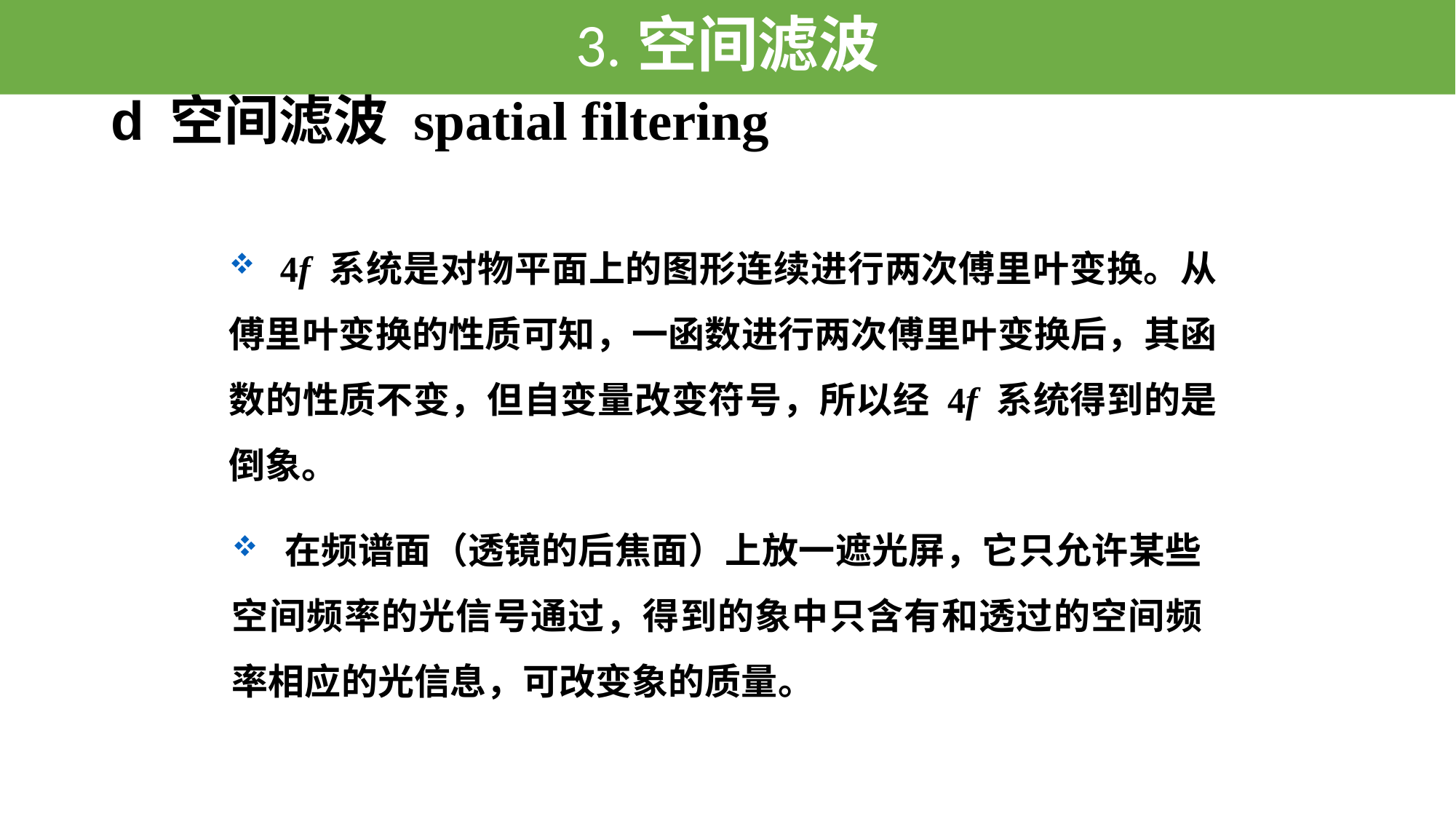

3.空间滤波
# d 空间滤波 spatial filtering
  4f 系统是对物平面上的图形连续进行两次傅里叶变换。从傅里叶变换的性质可知，一函数进行两次傅里叶变换后，其函数的性质不变，但自变量改变符号，所以经 4f 系统得到的是倒象。
  在频谱面（透镜的后焦面）上放一遮光屏，它只允许某些空间频率的光信号通过，得到的象中只含有和透过的空间频率相应的光信息，可改变象的质量。